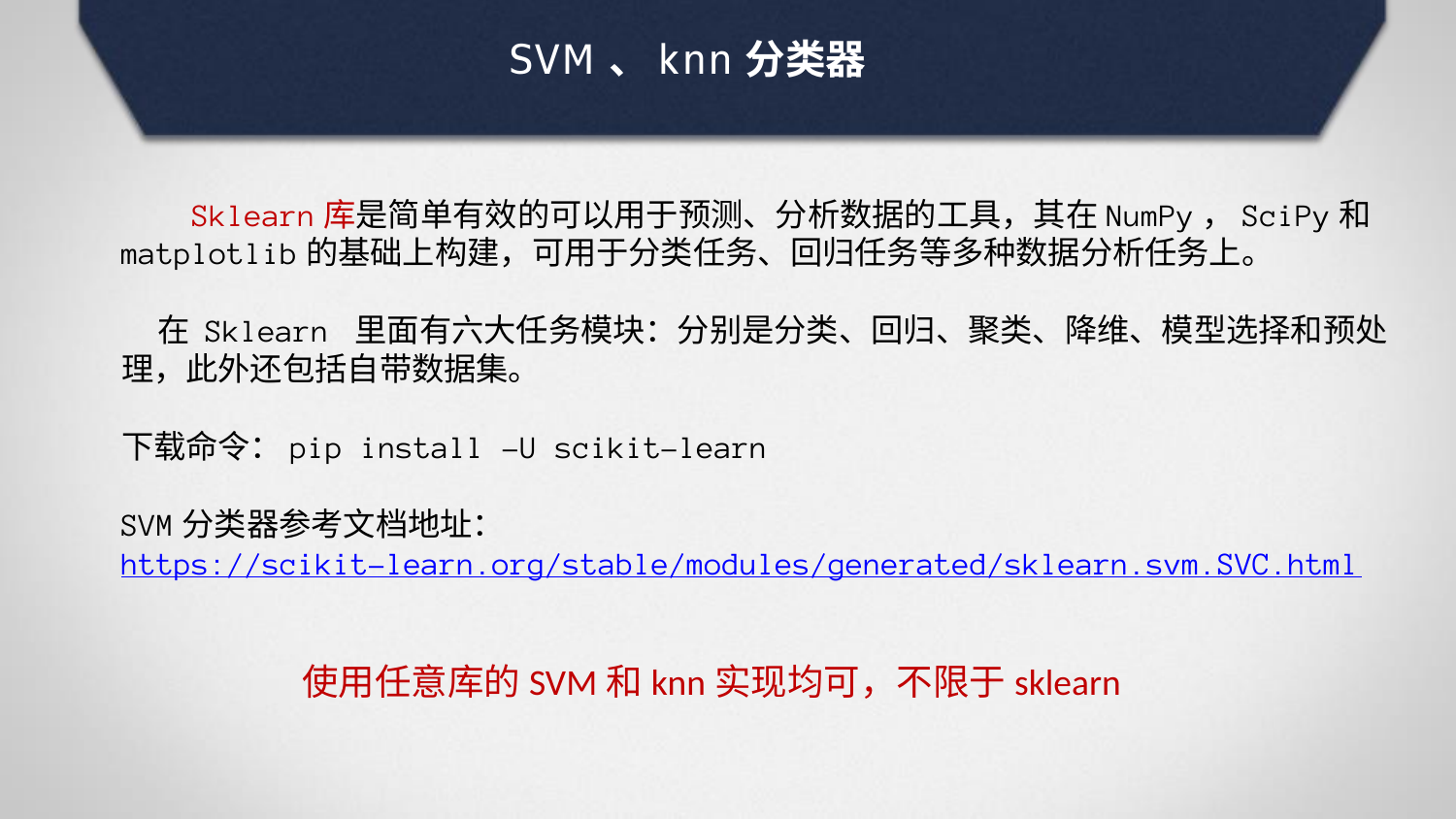

# SVM、knn分类器
    Sklearn库是简单有效的可以用于预测、分析数据的工具，其在NumPy，SciPy和matplotlib的基础上构建，可用于分类任务、回归任务等多种数据分析任务上。

    在 Sklearn 里面有六大任务模块：分别是分类、回归、聚类、降维、模型选择和预处理，此外还包括自带数据集。

下载命令：pip install -U scikit-learn

SVM分类器参考文档地址：
https://scikit-learn.org/stable/modules/generated/sklearn.svm.SVC.html

 使用任意库的SVM和knn实现均可，不限于sklearn